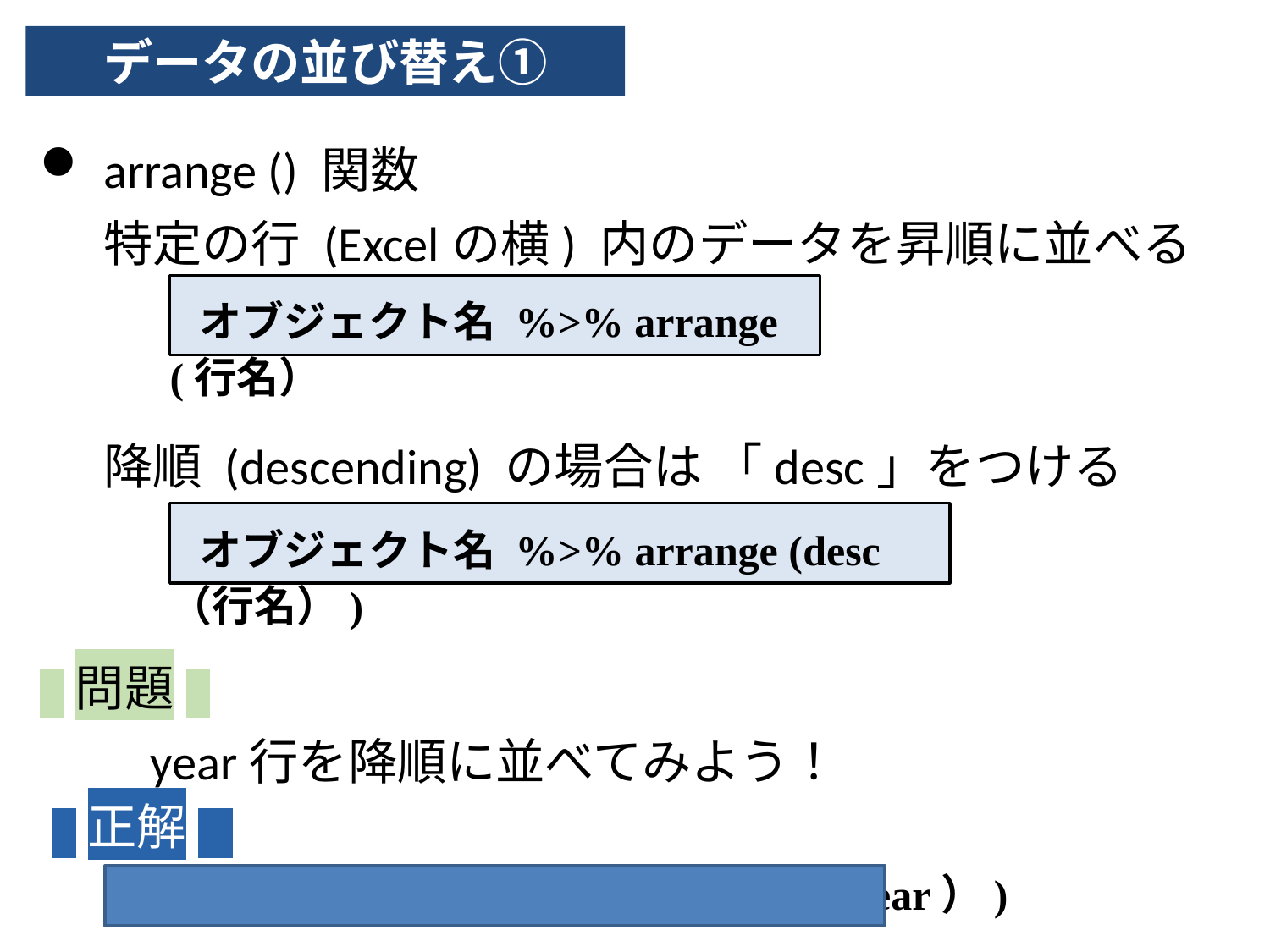

データの並び替え①
arrange () 関数
特定の行 (Excelの横) 内のデータを昇順に並べる
降順 (descending) の場合は 「desc」をつける

a問題a
　　year行を降順に並べてみよう！
 a正解a
      オブジェクト名 %>% arrange (desc（year）)

  オブジェクト名 %>% arrange (行名）
  オブジェクト名 %>% arrange (desc（行名）)